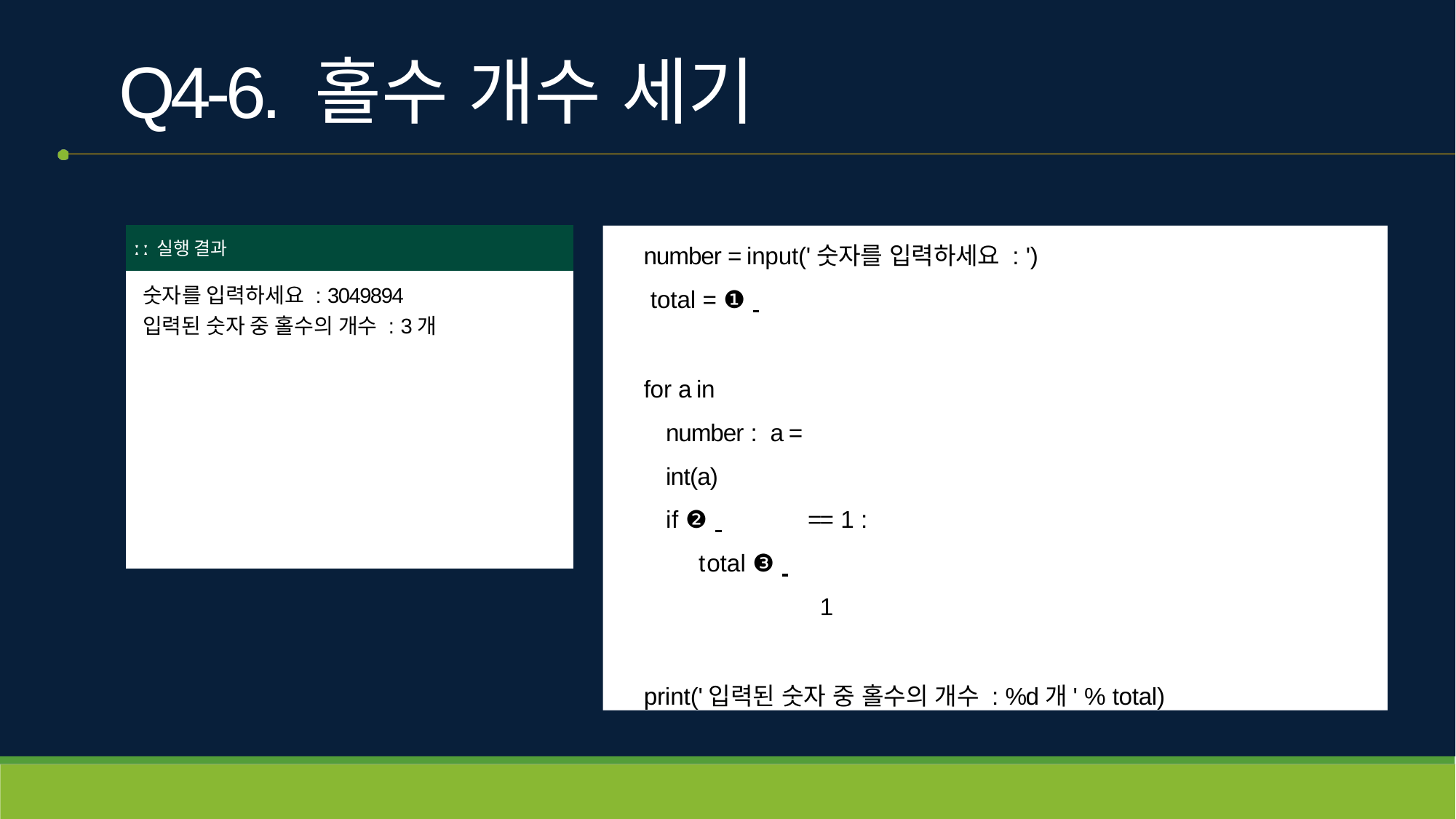

# Q4-6. 홀수 개수 세기

| ː ː 실행 결과 |
| --- |
| 숫자를 입력하세요 : 3049894 입력된 숫자 중 홀수의 개수 : 3개 |
number = input('숫자를 입력하세요 : ')  total = ❶

for a in number :  a = int(a)
if ❷ 	== 1 :  total ❸ 		  1

print('입력된 숫자 중 홀수의 개수 : %d개' % total)